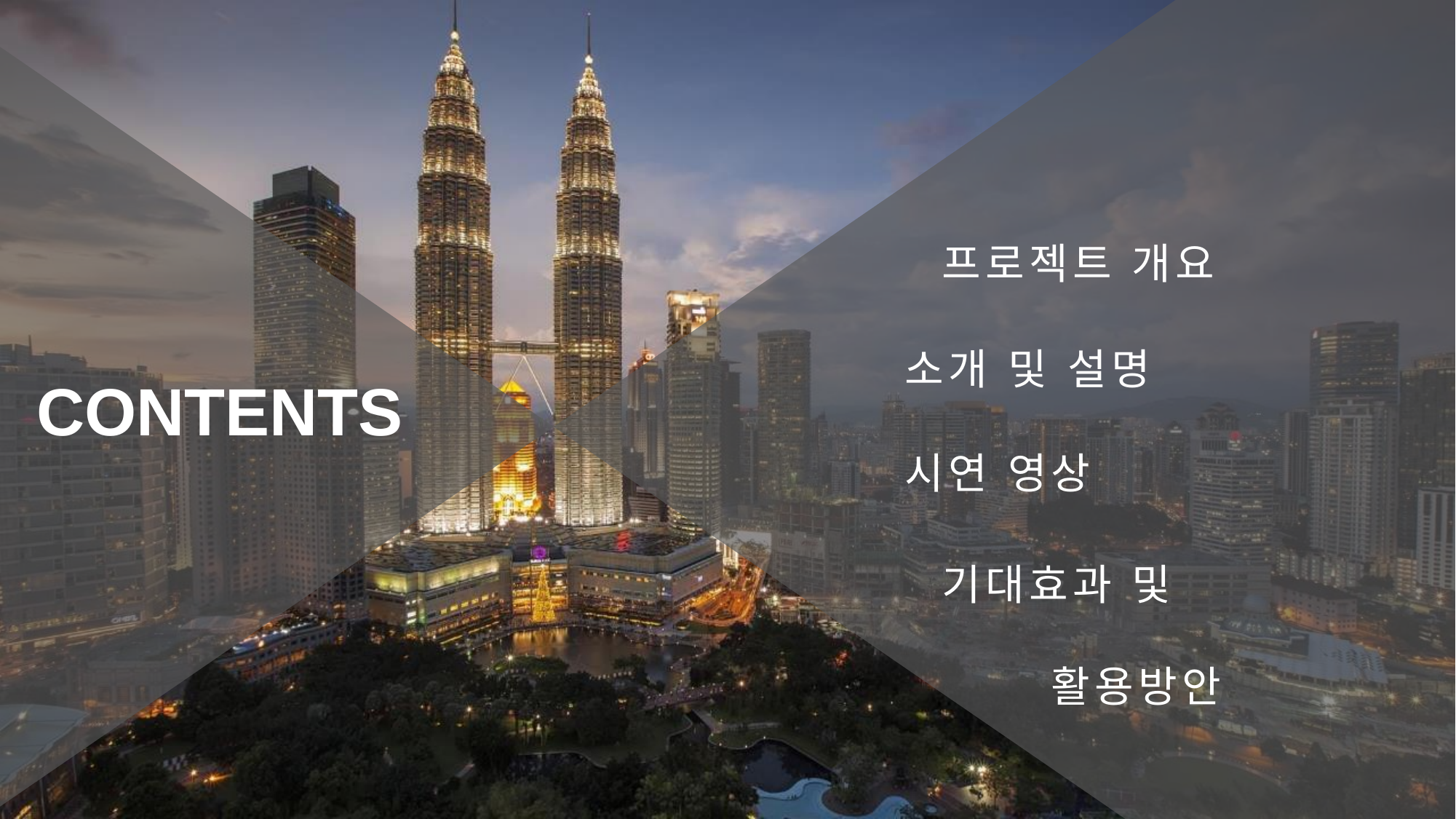

프로젝트 개요
소개 및 설명
CONTENTS
시연 영상
기대효과 및 			 		활용방안